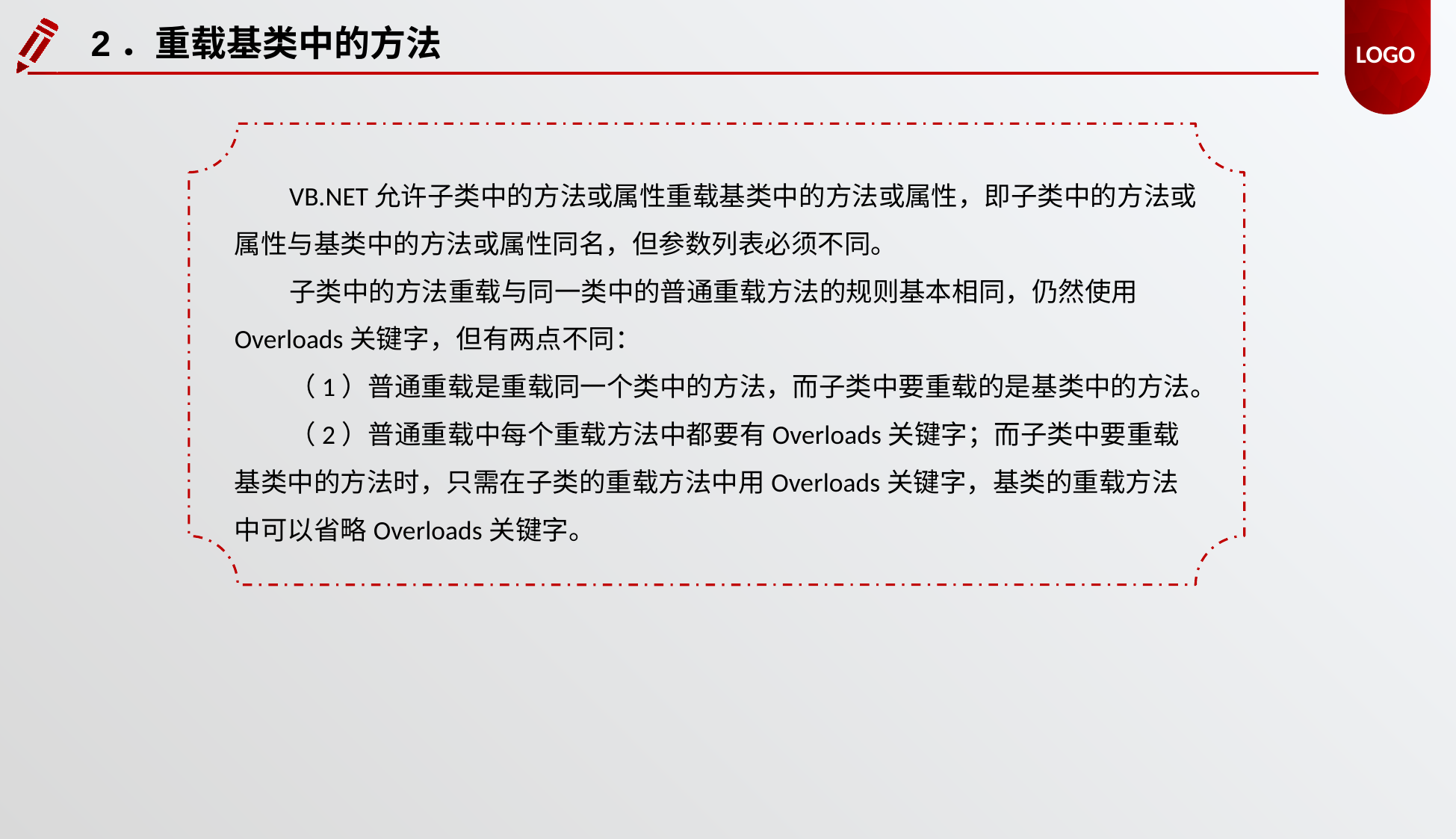

2．重载基类中的方法
VB.NET允许子类中的方法或属性重载基类中的方法或属性，即子类中的方法或属性与基类中的方法或属性同名，但参数列表必须不同。
子类中的方法重载与同一类中的普通重载方法的规则基本相同，仍然使用Overloads关键字，但有两点不同：
（1）普通重载是重载同一个类中的方法，而子类中要重载的是基类中的方法。
（2）普通重载中每个重载方法中都要有Overloads关键字；而子类中要重载基类中的方法时，只需在子类的重载方法中用Overloads关键字，基类的重载方法中可以省略Overloads关键字。